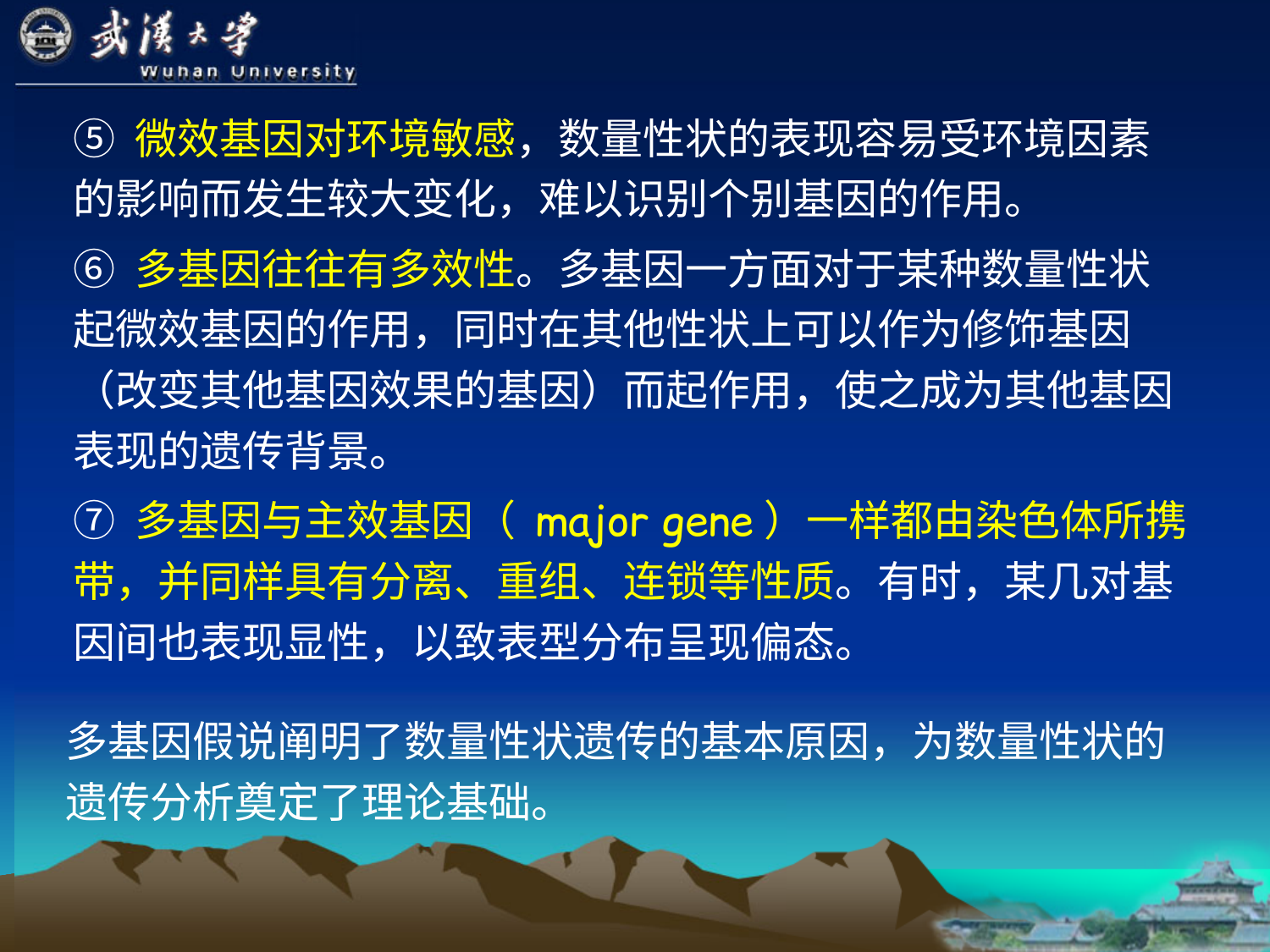

⑤ 微效基因对环境敏感，数量性状的表现容易受环境因素的影响而发生较大变化，难以识别个别基因的作用。
⑥ 多基因往往有多效性。多基因一方面对于某种数量性状起微效基因的作用，同时在其他性状上可以作为修饰基因（改变其他基因效果的基因）而起作用，使之成为其他基因表现的遗传背景。
⑦ 多基因与主效基因（ major gene）一样都由染色体所携带，并同样具有分离、重组、连锁等性质。有时，某几对基因间也表现显性，以致表型分布呈现偏态。

多基因假说阐明了数量性状遗传的基本原因，为数量性状的遗传分析奠定了理论基础。